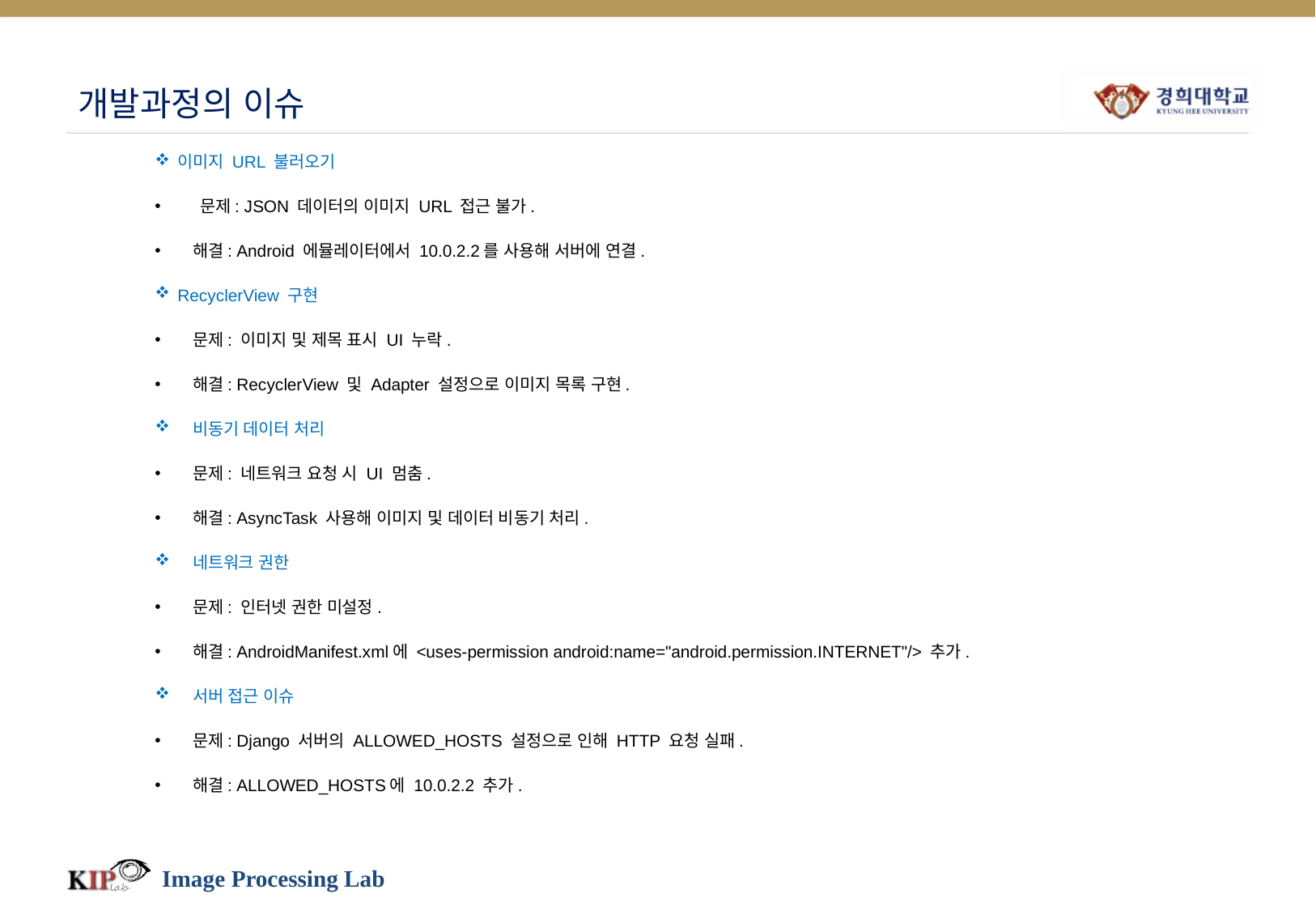

# 개발과정의 이슈
이미지 URL 불러오기
    문제: JSON 데이터의 이미지 URL 접근 불가.
해결: Android 에뮬레이터에서 10.0.2.2를 사용해 서버에 연결.
RecyclerView 구현
문제: 이미지 및 제목 표시 UI 누락.
해결: RecyclerView 및 Adapter 설정으로 이미지 목록 구현.
비동기 데이터 처리
문제: 네트워크 요청 시 UI 멈춤.
해결: AsyncTask 사용해 이미지 및 데이터 비동기 처리.
네트워크 권한
문제: 인터넷 권한 미설정.
해결: AndroidManifest.xml에 <uses-permission android:name="android.permission.INTERNET"/> 추가.
서버 접근 이슈
문제: Django 서버의 ALLOWED_HOSTS 설정으로 인해 HTTP 요청 실패.
해결: ALLOWED_HOSTS에 10.0.2.2 추가.

Image Processing Lab